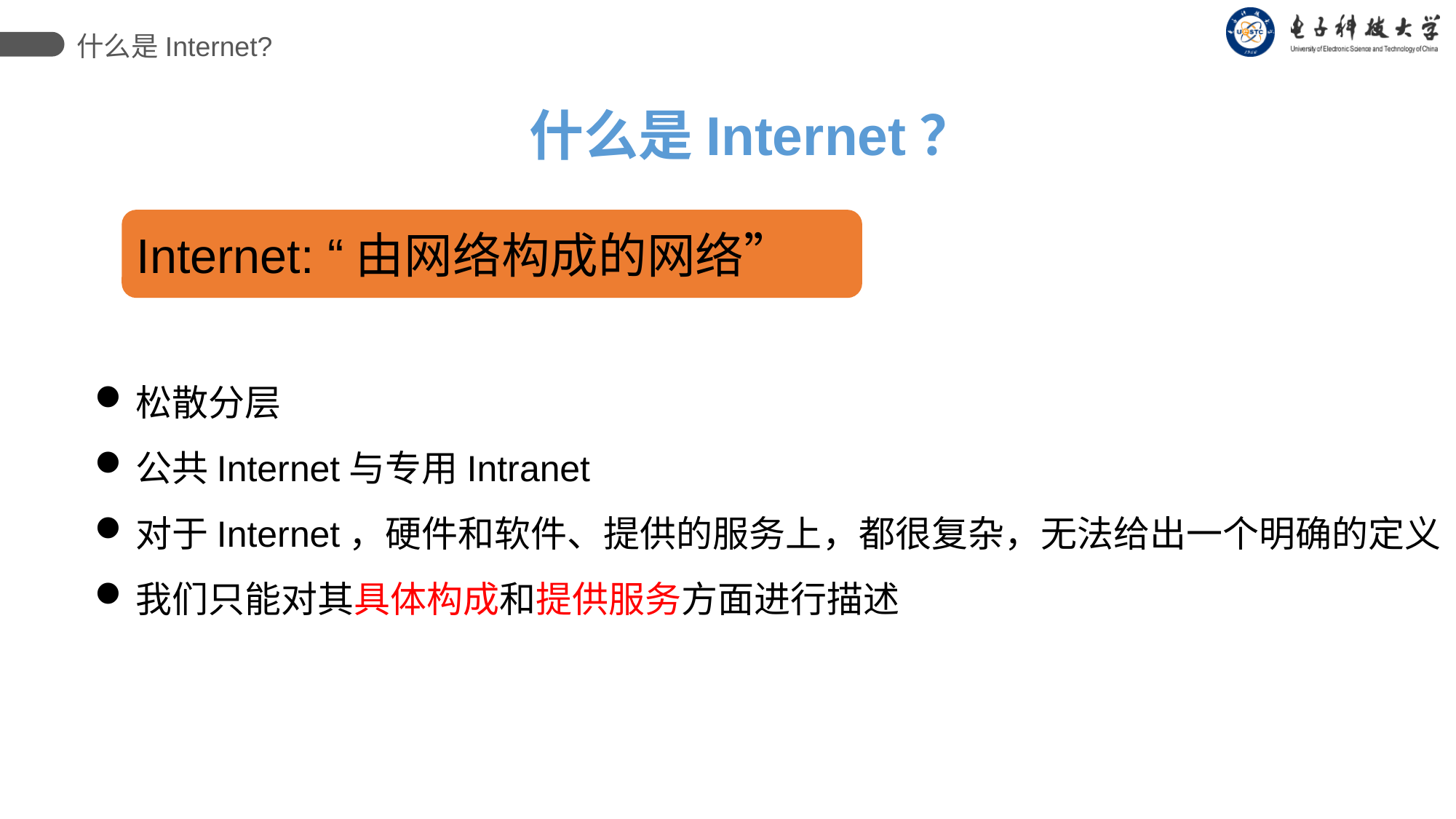

什么是Internet?

什么是Internet？
Internet: “由网络构成的网络”
松散分层
公共Internet与专用Intranet
对于Internet，硬件和软件、提供的服务上，都很复杂，无法给出一个明确的定义
我们只能对其具体构成和提供服务方面进行描述